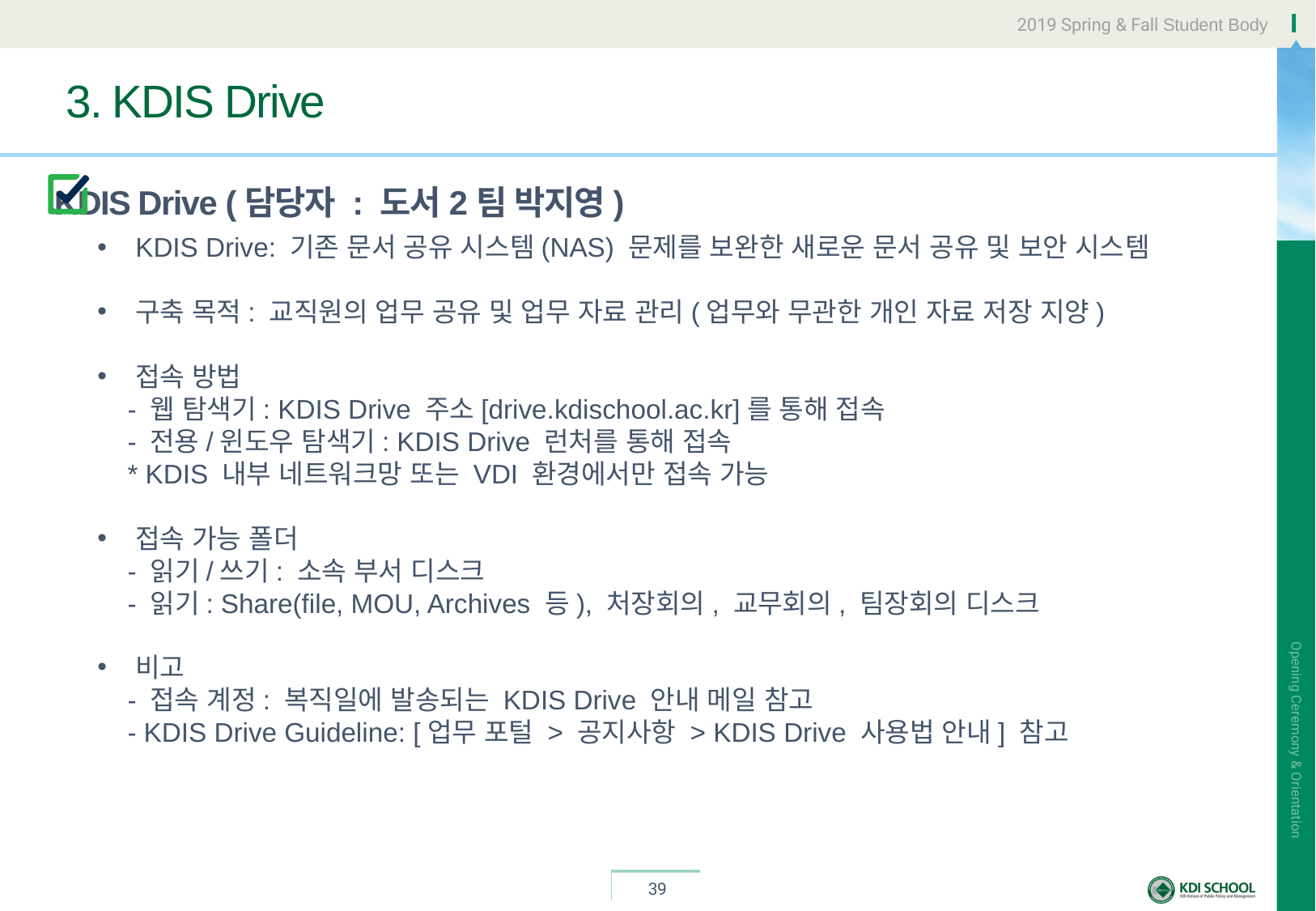

# 3. KDIS Drive
KDIS Drive (담당자 : 도서2팀 박지영)

KDIS Drive: 기존 문서 공유 시스템(NAS) 문제를 보완한 새로운 문서 공유 및 보안 시스템

구축 목적: 교직원의 업무 공유 및 업무 자료 관리(업무와 무관한 개인 자료 저장 지양)

접속 방법
    - 웹 탐색기: KDIS Drive 주소[drive.kdischool.ac.kr]를 통해 접속
    - 전용/윈도우 탐색기: KDIS Drive 런처를 통해 접속
    * KDIS 내부 네트워크망 또는 VDI 환경에서만 접속 가능

접속 가능 폴더
    - 읽기/쓰기: 소속 부서 디스크
    - 읽기: Share(file, MOU, Archives 등), 처장회의, 교무회의, 팀장회의 디스크

비고
    - 접속 계정: 복직일에 발송되는 KDIS Drive 안내 메일 참고
    - KDIS Drive Guideline: [업무 포털 > 공지사항 > KDIS Drive 사용법 안내] 참고